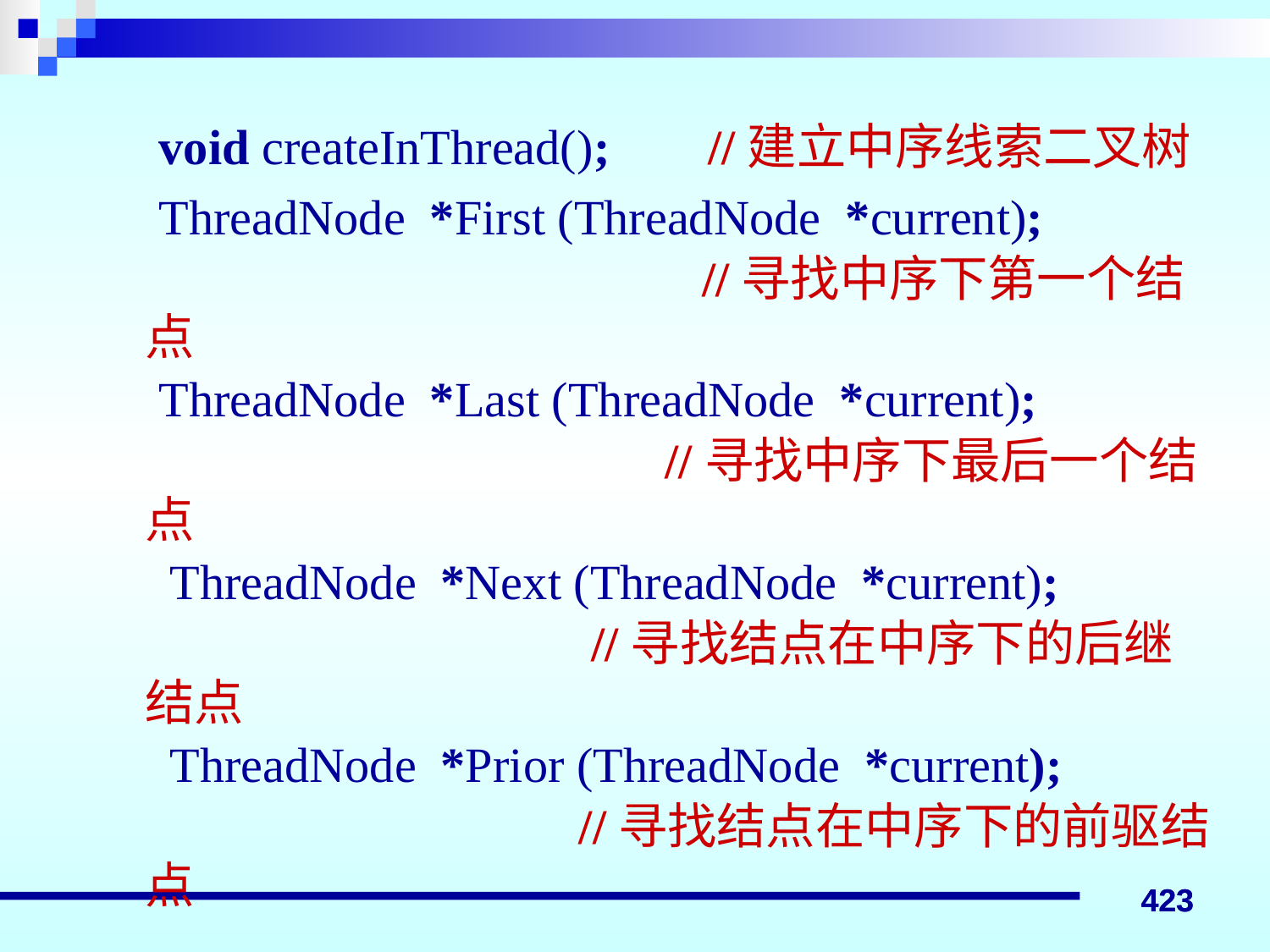

void createInThread();        //建立中序线索二叉树
     ThreadNode  *First (ThreadNode  *current);
		                                   //寻找中序下第一个结点
     ThreadNode  *Last (ThreadNode  *current);
		                                //寻找中序下最后一个结点
	  ThreadNode  *Next (ThreadNode  *current);
		                          //寻找结点在中序下的后继结点
	  ThreadNode  *Prior (ThreadNode  *current);
		                         //寻找结点在中序下的前驱结点

	};
423
423